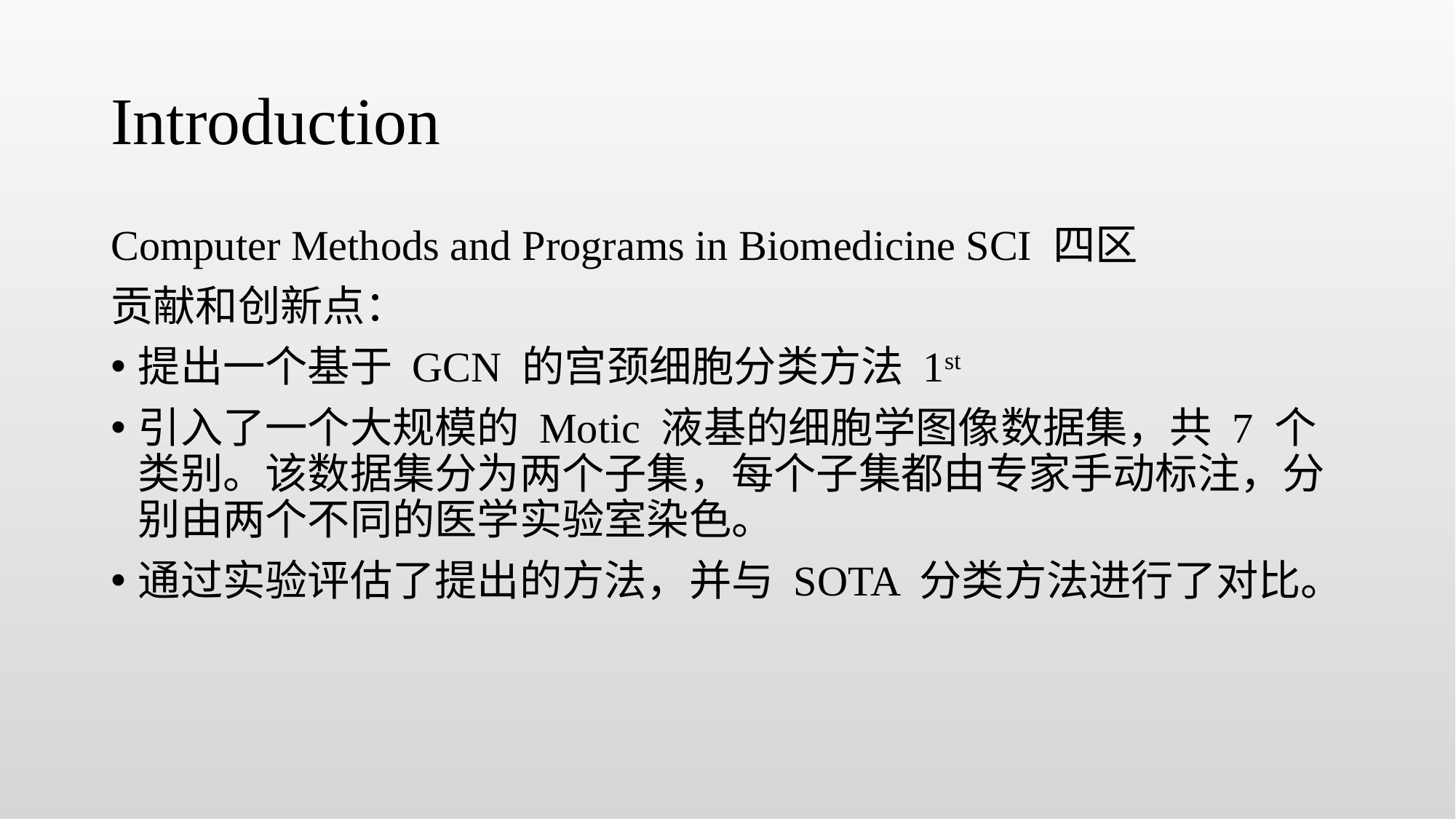

# Introduction
Computer Methods and Programs in Biomedicine SCI 四区
贡献和创新点：
提出一个基于 GCN 的宫颈细胞分类方法 1st
引入了一个大规模的 Motic 液基的细胞学图像数据集，共 7 个类别。该数据集分为两个子集，每个子集都由专家手动标注，分别由两个不同的医学实验室染色。
通过实验评估了提出的方法，并与 SOTA 分类方法进行了对比。